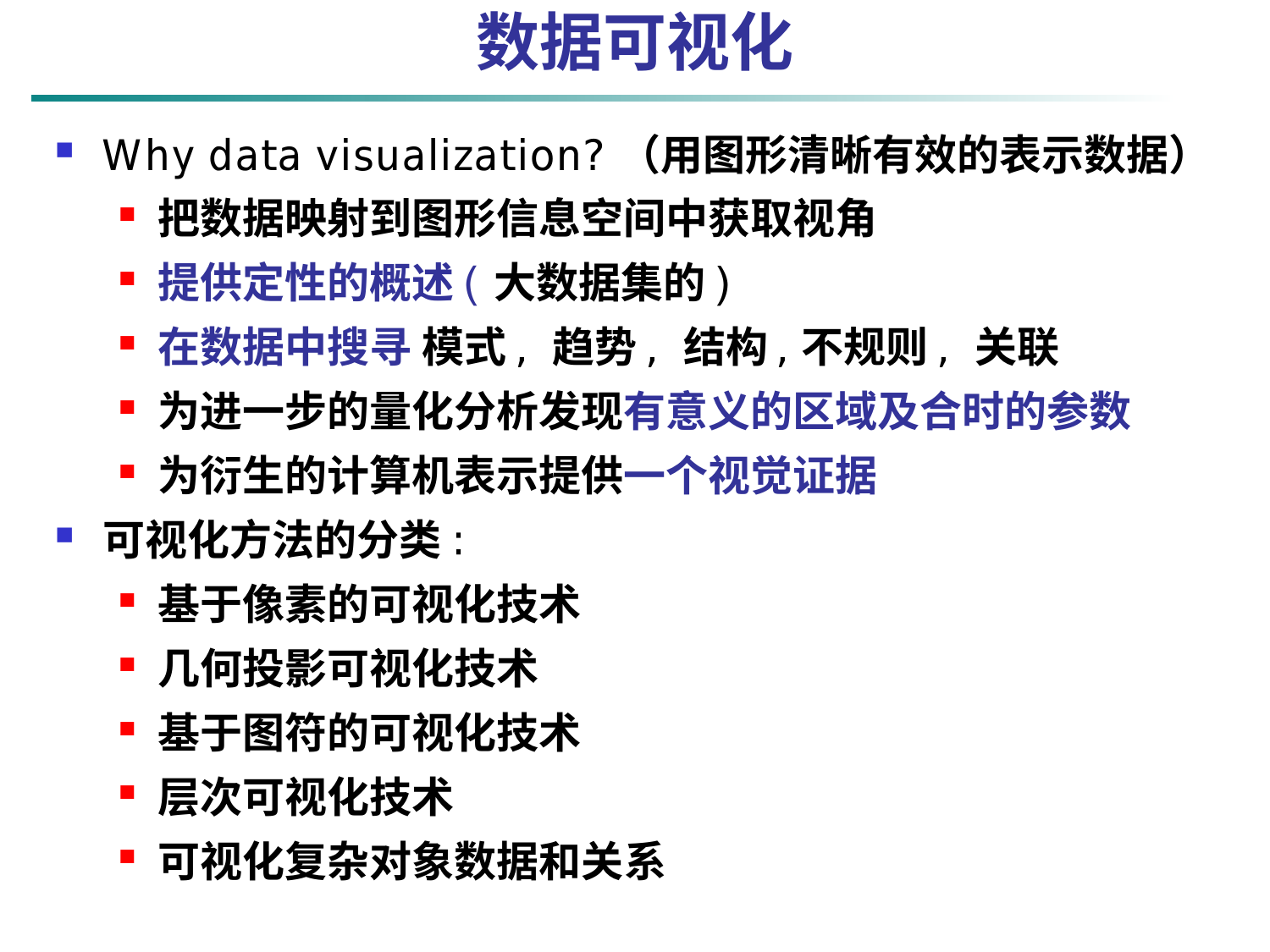

# 数据可视化
Why data visualization?（用图形清晰有效的表示数据）
把数据映射到图形信息空间中获取视角
提供定性的概述(大数据集的)
在数据中搜寻 模式, 趋势, 结构,不规则, 关联
为进一步的量化分析发现有意义的区域及合时的参数
为衍生的计算机表示提供一个视觉证据
可视化方法的分类:
基于像素的可视化技术
几何投影可视化技术
基于图符的可视化技术
层次可视化技术
可视化复杂对象数据和关系
31